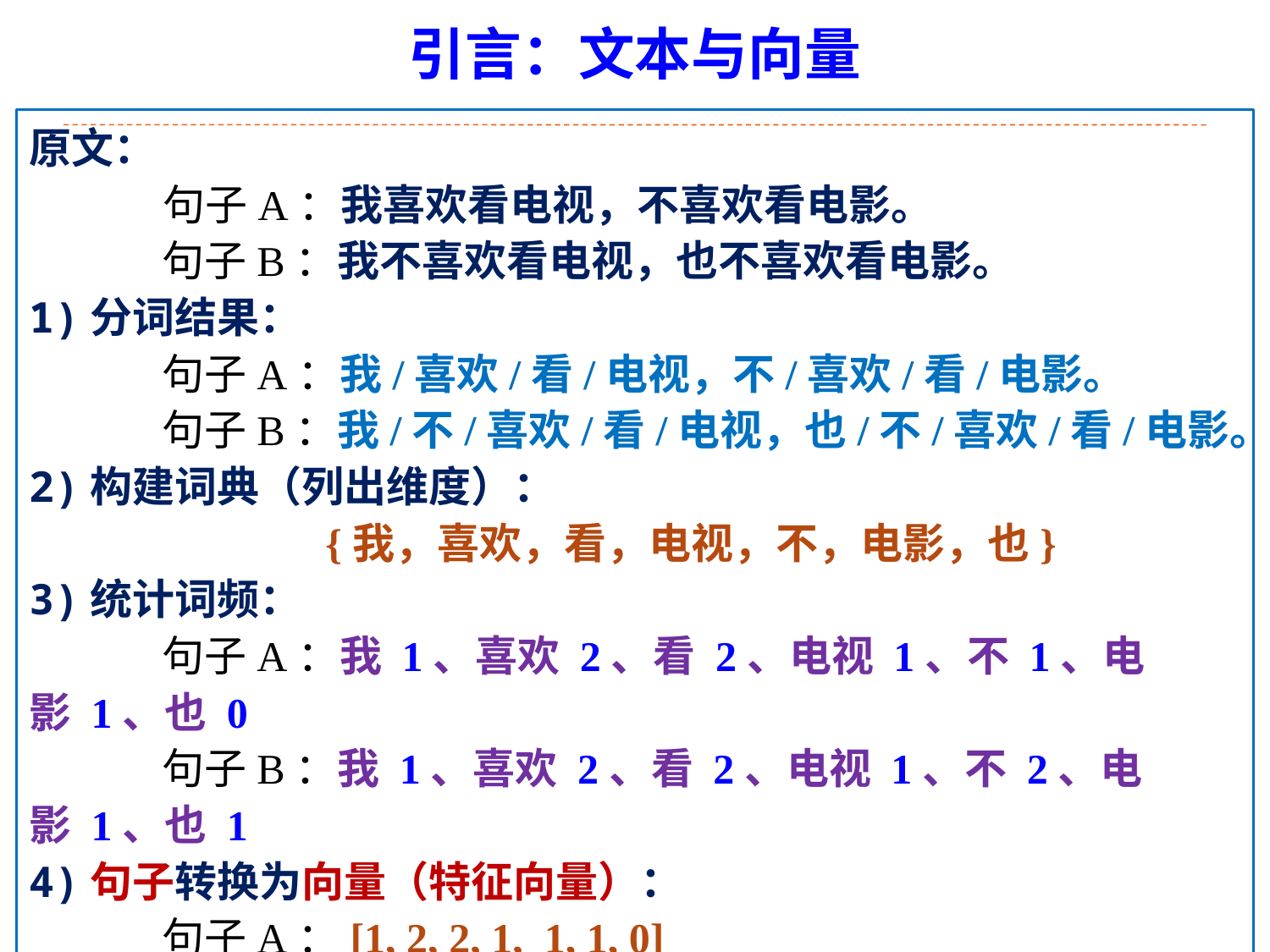

引言：文本与向量
原文：
             句子A：我喜欢看电视，不喜欢看电影。
    　　句子B：我不喜欢看电视，也不喜欢看电影。
1)分词结果：
    　　句子A：我/喜欢/看/电视，不/喜欢/看/电影。
    　　句子B：我/不/喜欢/看/电视，也/不/喜欢/看/电影。
2)构建词典（列出维度）：
                            {我，喜欢，看，电视，不，电影，也}
3)统计词频：
    　　句子A：我 1、喜欢 2、看 2、电视 1、不 1、电影 1、也 0
    　　句子B：我 1、喜欢 2、看 2、电视 1、不 2、电影 1、也 1
4)句子转换为向量（特征向量）：
    　　句子A：[1, 2, 2, 1,  1, 1, 0]
    　　句子B：[1, 2, 2, 1,  2, 1, 1]